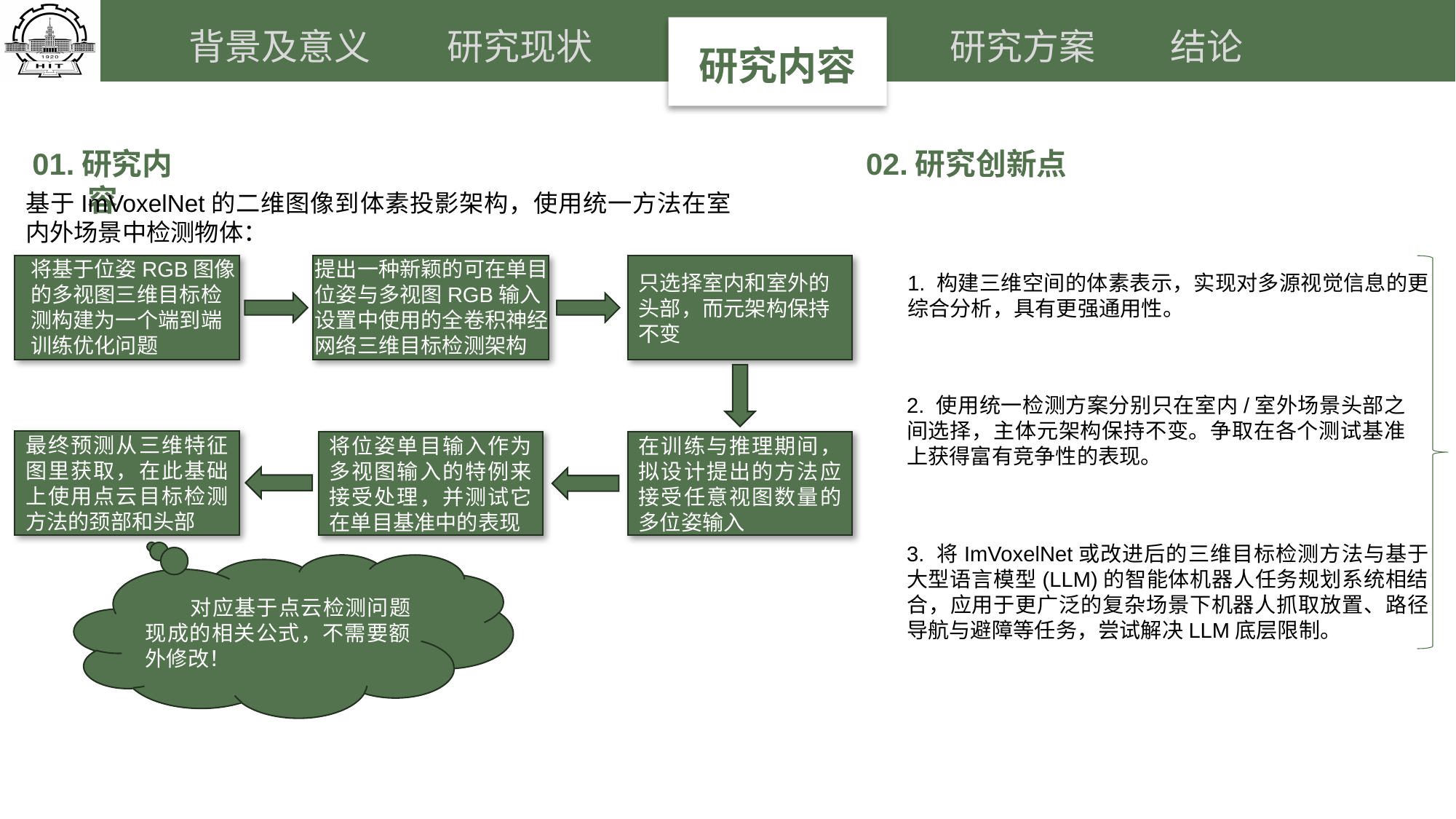

背景及意义
研究现状
研究方案
结论
研究内容
01.研究内容
02.研究创新点
基于ImVoxelNet的二维图像到体素投影架构，使用统一方法在室内外场景中检测物体：

将基于位姿RGB图像的多视图三维目标检测构建为一个端到端训练优化问题
提出一种新颖的可在单目位姿与多视图RGB输入设置中使用的全卷积神经网络三维目标检测架构

只选择室内和室外的头部，而元架构保持不变
1. 构建三维空间的体素表示，实现对多源视觉信息的更综合分析，具有更强通用性。

2. 使用统一检测方案分别只在室内/室外场景头部之间选择，主体元架构保持不变。争取在各个测试基准上获得富有竞争性的表现。
最终预测从三维特征图里获取，在此基础上使用点云目标检测方法的颈部和头部
将位姿单目输入作为多视图输入的特例来接受处理，并测试它在单目基准中的表现
在训练与推理期间，拟设计提出的方法应接受任意视图数量的多位姿输入

3. 将ImVoxelNet或改进后的三维目标检测方法与基于大型语言模型(LLM)的智能体机器人任务规划系统相结合，应用于更广泛的复杂场景下机器人抓取放置、路径导航与避障等任务，尝试解决LLM底层限制。
       对应基于点云检测问题现成的相关公式，不需要额外修改！